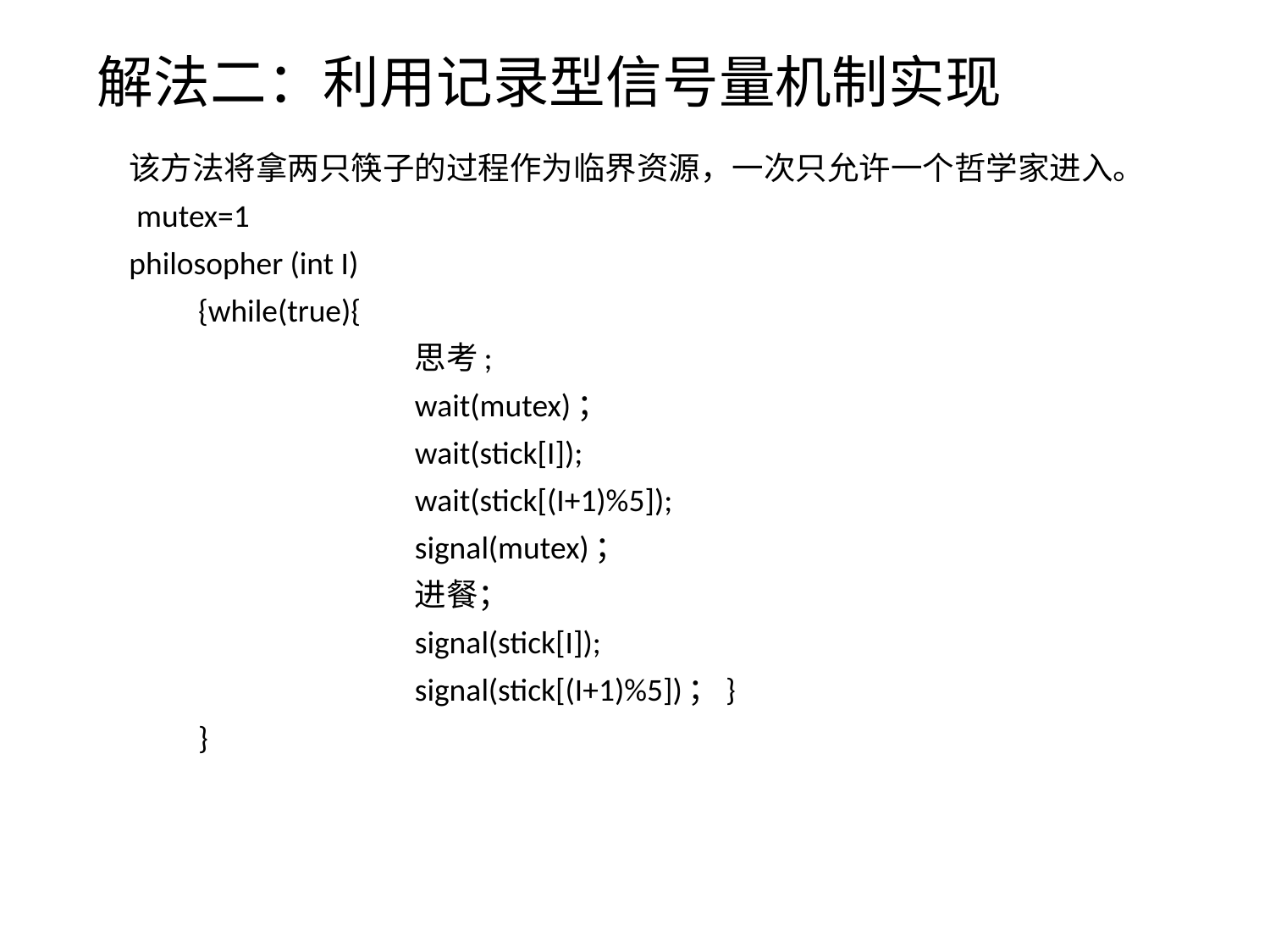

# 解法二：利用记录型信号量机制实现
该方法将拿两只筷子的过程作为临界资源，一次只允许一个哲学家进入。
 mutex=1
philosopher (int I)
　　{while(true){
			思考;
			wait(mutex)；
			wait(stick[I]);
			wait(stick[(I+1)%5]);
			signal(mutex)；
			进餐；
			signal(stick[I]);
			signal(stick[(I+1)%5])；}
　　}